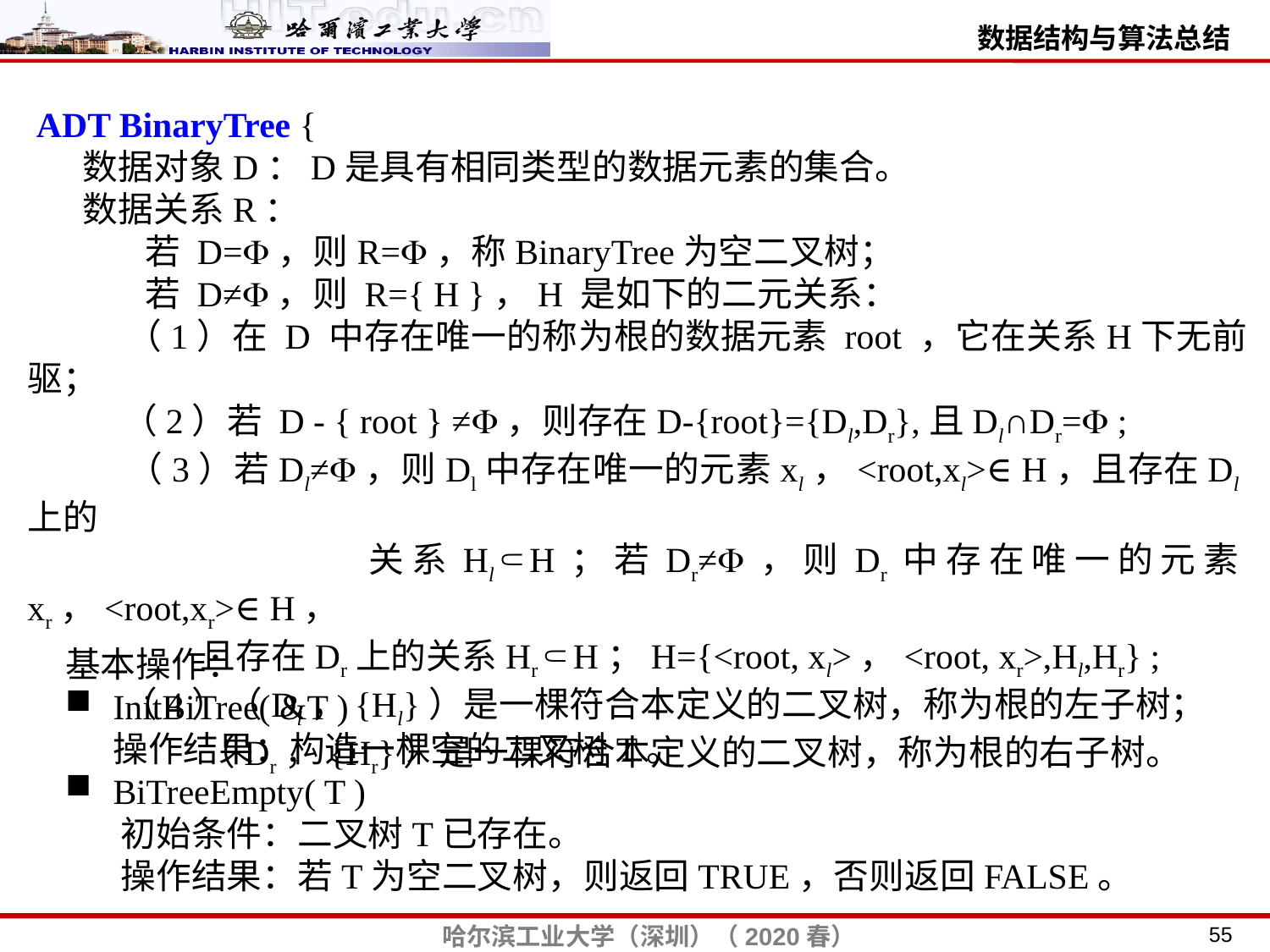

ADT BinaryTree {
      数据对象D：D是具有相同类型的数据元素的集合。
      数据关系R：
              若 D=Φ，则R=Φ，称BinaryTree为空二叉树；
              若 D≠Φ，则 R={ H }，H 是如下的二元关系：
           （1）在 D 中存在唯一的称为根的数据元素 root ，它在关系H下无前驱；
           （2）若 D - { root } ≠Φ，则存在D-{root}={Dl,Dr},且Dl∩Dr=Φ ;
           （3）若Dl≠Φ，则Dl中存在唯一的元素xl，<root,xl>∈H，且存在Dl上的
                     关系Hl⸦H；若Dr≠Φ，则Dr中存在唯一的元素xr，<root,xr>∈H，
                     且存在Dr上的关系Hr⸦H；H={<root, xl>，<root, xr>,Hl,Hr} ;
           （4）（Dl，{Hl}）是一棵符合本定义的二叉树，称为根的左子树；
                     （Dr，{Hr}）是一棵符合本定义的二叉树，称为根的右子树。
基本操作：
InitBiTree( &T )
     操作结果：构造一棵空的二叉树T。
BiTreeEmpty( T )
      初始条件：二叉树T已存在。
      操作结果：若T为空二叉树，则返回TRUE，否则返回FALSE。